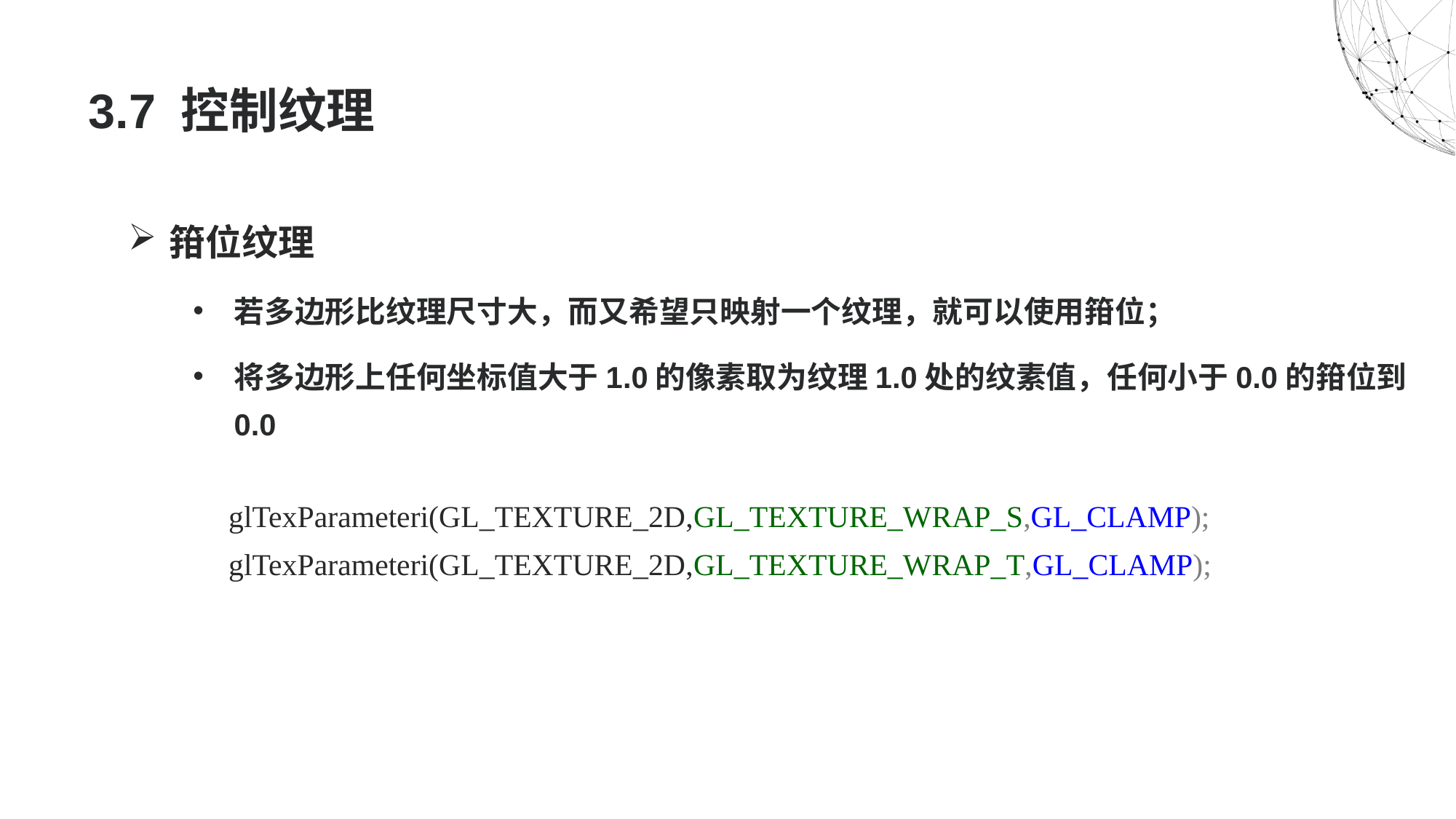

# 3.7 控制纹理
箝位纹理
若多边形比纹理尺寸大，而又希望只映射一个纹理，就可以使用箝位；
将多边形上任何坐标值大于1.0的像素取为纹理1.0处的纹素值，任何小于0.0的箝位到0.0

glTexParameteri(GL_TEXTURE_2D,GL_TEXTURE_WRAP_S,GL_CLAMP);
glTexParameteri(GL_TEXTURE_2D,GL_TEXTURE_WRAP_T,GL_CLAMP);